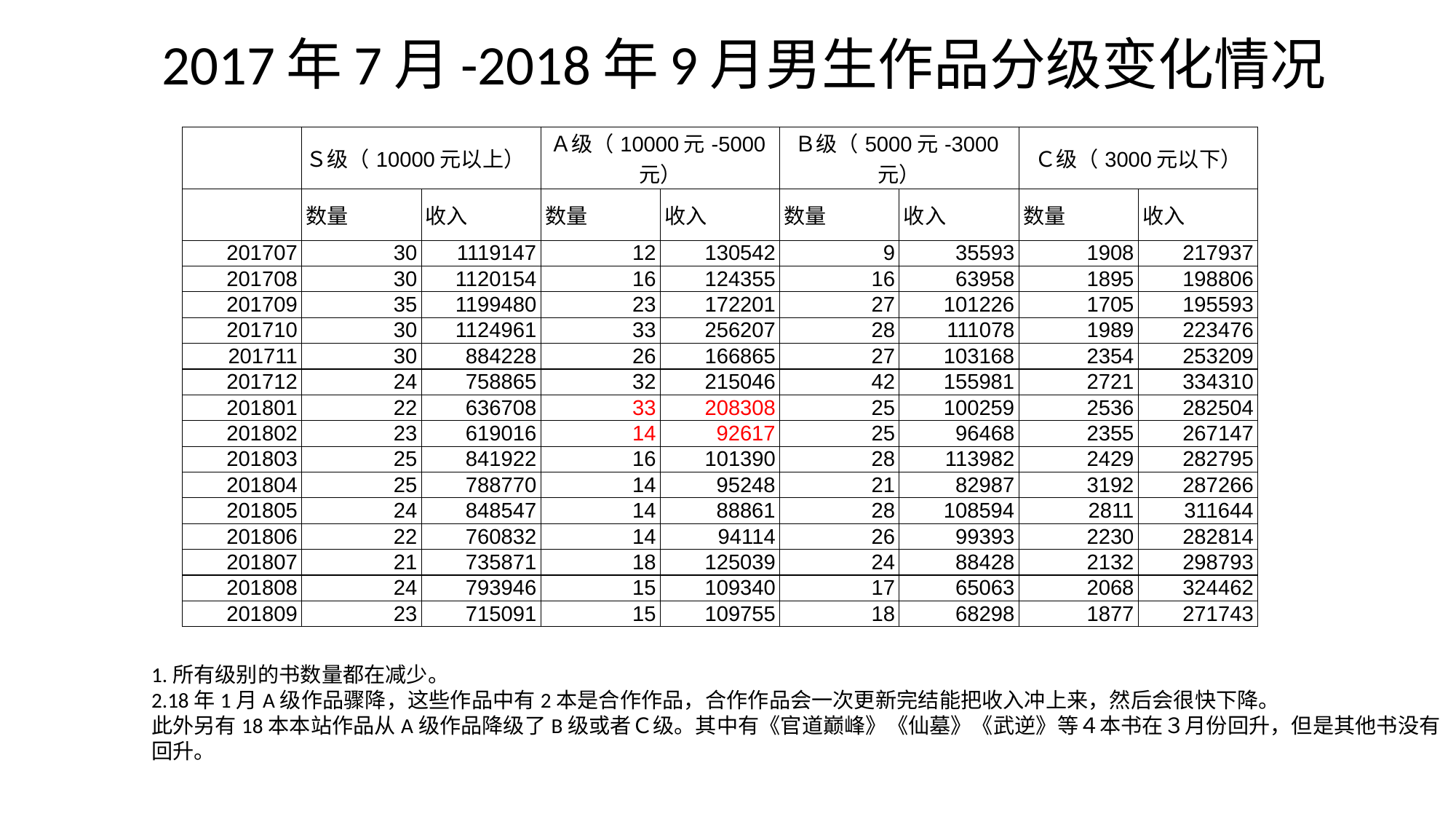

2017年7月-2018年9月男生作品分级变化情况
|  | Ｓ级（10000元以上） |  | Ａ级（10000元-5000元） |  | Ｂ级（5000元-3000元） |  | Ｃ级（3000元以下） |  |
| --- | --- | --- | --- | --- | --- | --- | --- | --- |
|  | 数量 | 收入 | 数量 | 收入 | 数量 | 收入 | 数量 | 收入 |
| 201707 | 30 | 1119147 | 12 | 130542 | 9 | 35593 | 1908 | 217937 |
| 201708 | 30 | 1120154 | 16 | 124355 | 16 | 63958 | 1895 | 198806 |
| 201709 | 35 | 1199480 | 23 | 172201 | 27 | 101226 | 1705 | 195593 |
| 201710 | 30 | 1124961 | 33 | 256207 | 28 | 111078 | 1989 | 223476 |
| 201711 | 30 | 884228 | 26 | 166865 | 27 | 103168 | 2354 | 253209 |
| 201712 | 24 | 758865 | 32 | 215046 | 42 | 155981 | 2721 | 334310 |
| 201801 | 22 | 636708 | 33 | 208308 | 25 | 100259 | 2536 | 282504 |
| 201802 | 23 | 619016 | 14 | 92617 | 25 | 96468 | 2355 | 267147 |
| 201803 | 25 | 841922 | 16 | 101390 | 28 | 113982 | 2429 | 282795 |
| 201804 | 25 | 788770 | 14 | 95248 | 21 | 82987 | 3192 | 287266 |
| 201805 | 24 | 848547 | 14 | 88861 | 28 | 108594 | 2811 | 311644 |
| 201806 | 22 | 760832 | 14 | 94114 | 26 | 99393 | 2230 | 282814 |
| 201807 | 21 | 735871 | 18 | 125039 | 24 | 88428 | 2132 | 298793 |
| 201808 | 24 | 793946 | 15 | 109340 | 17 | 65063 | 2068 | 324462 |
| 201809 | 23 | 715091 | 15 | 109755 | 18 | 68298 | 1877 | 271743 |
1.所有级别的书数量都在减少。
2.18年1月A级作品骤降，这些作品中有2本是合作作品，合作作品会一次更新完结能把收入冲上来，然后会很快下降。
此外另有18本本站作品从A级作品降级了B级或者Ｃ级。其中有《官道巅峰》《仙墓》《武逆》等４本书在３月份回升，但是其他书没有
回升。